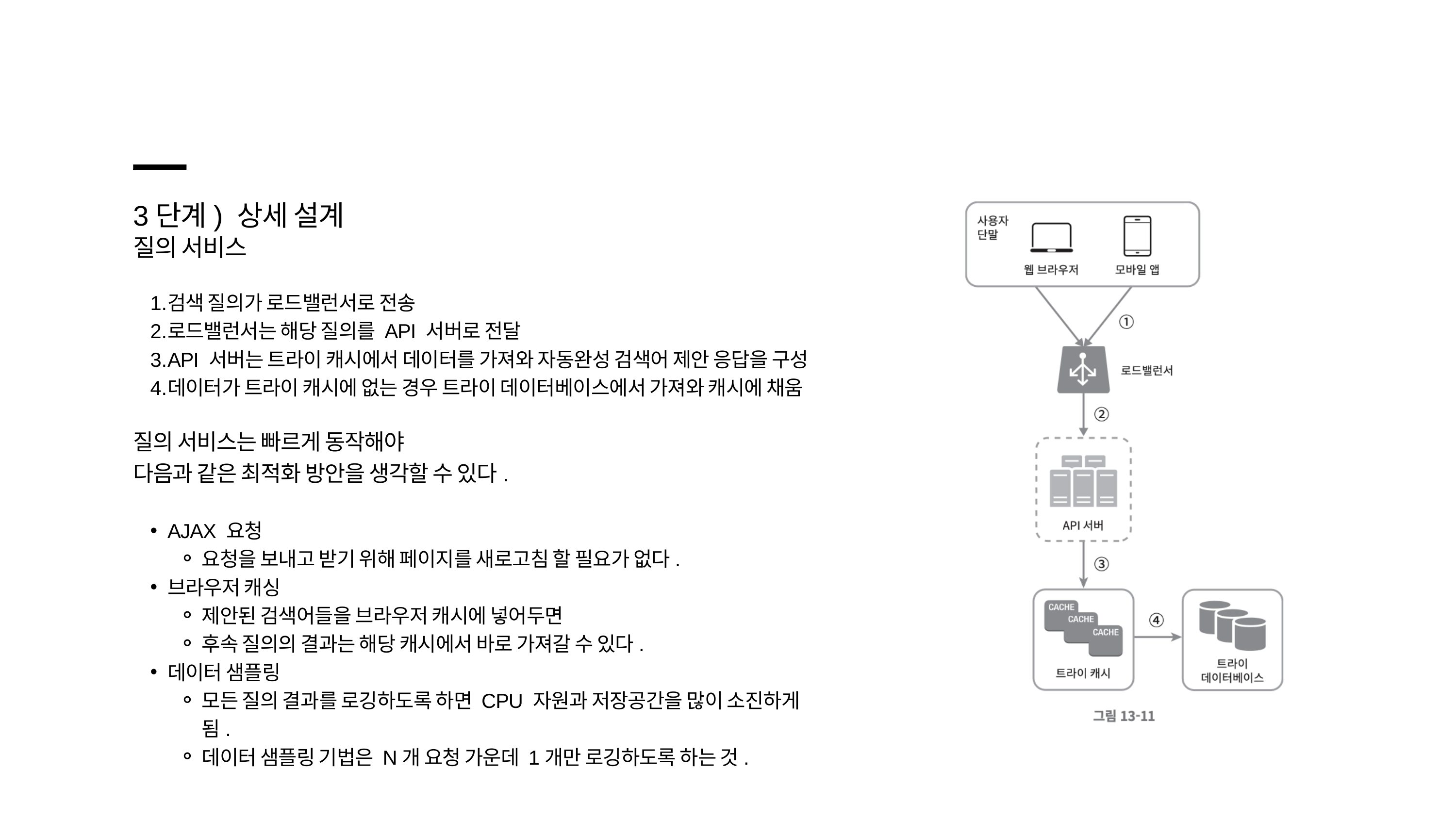

3단계) 상세 설계
질의 서비스
검색 질의가 로드밸런서로 전송
로드밸런서는 해당 질의를 API 서버로 전달
API 서버는 트라이 캐시에서 데이터를 가져와 자동완성 검색어 제안 응답을 구성
데이터가 트라이 캐시에 없는 경우 트라이 데이터베이스에서 가져와 캐시에 채움
질의 서비스는 빠르게 동작해야
다음과 같은 최적화 방안을 생각할 수 있다.

AJAX 요청
요청을 보내고 받기 위해 페이지를 새로고침 할 필요가 없다.
브라우저 캐싱
제안된 검색어들을 브라우저 캐시에 넣어두면
후속 질의의 결과는 해당 캐시에서 바로 가져갈 수 있다.
데이터 샘플링
모든 질의 결과를 로깅하도록 하면 CPU 자원과 저장공간을 많이 소진하게 됨.
데이터 샘플링 기법은 N개 요청 가운데 1개만 로깅하도록 하는 것.